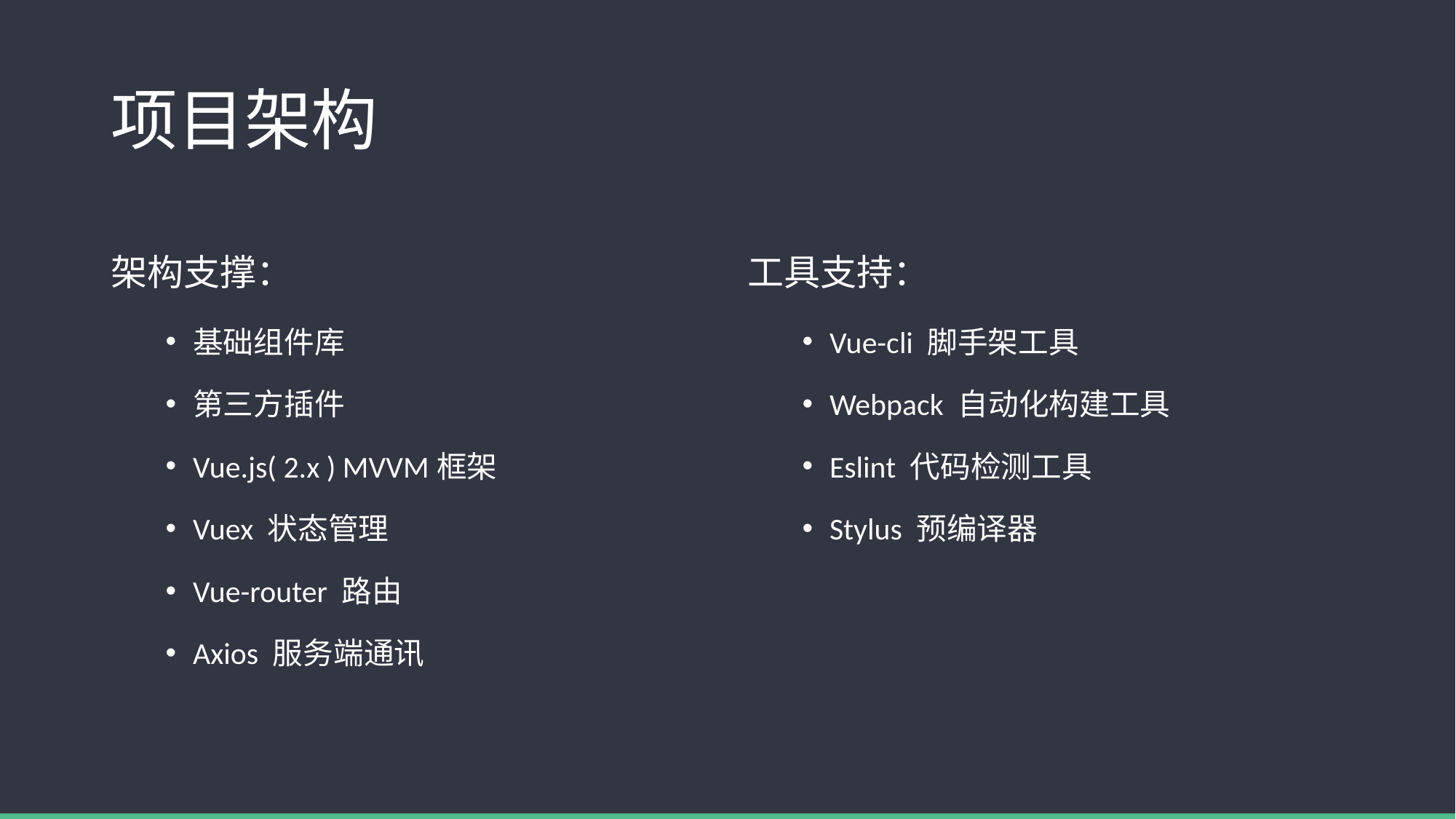

# 项目架构
架构支撑：
工具支持：
基础组件库
第三方插件
Vue.js( 2.x ) MVVM框架
Vuex 状态管理
Vue-router 路由
Axios 服务端通讯
Vue-cli 脚手架工具
Webpack 自动化构建工具
Eslint 代码检测工具
Stylus 预编译器